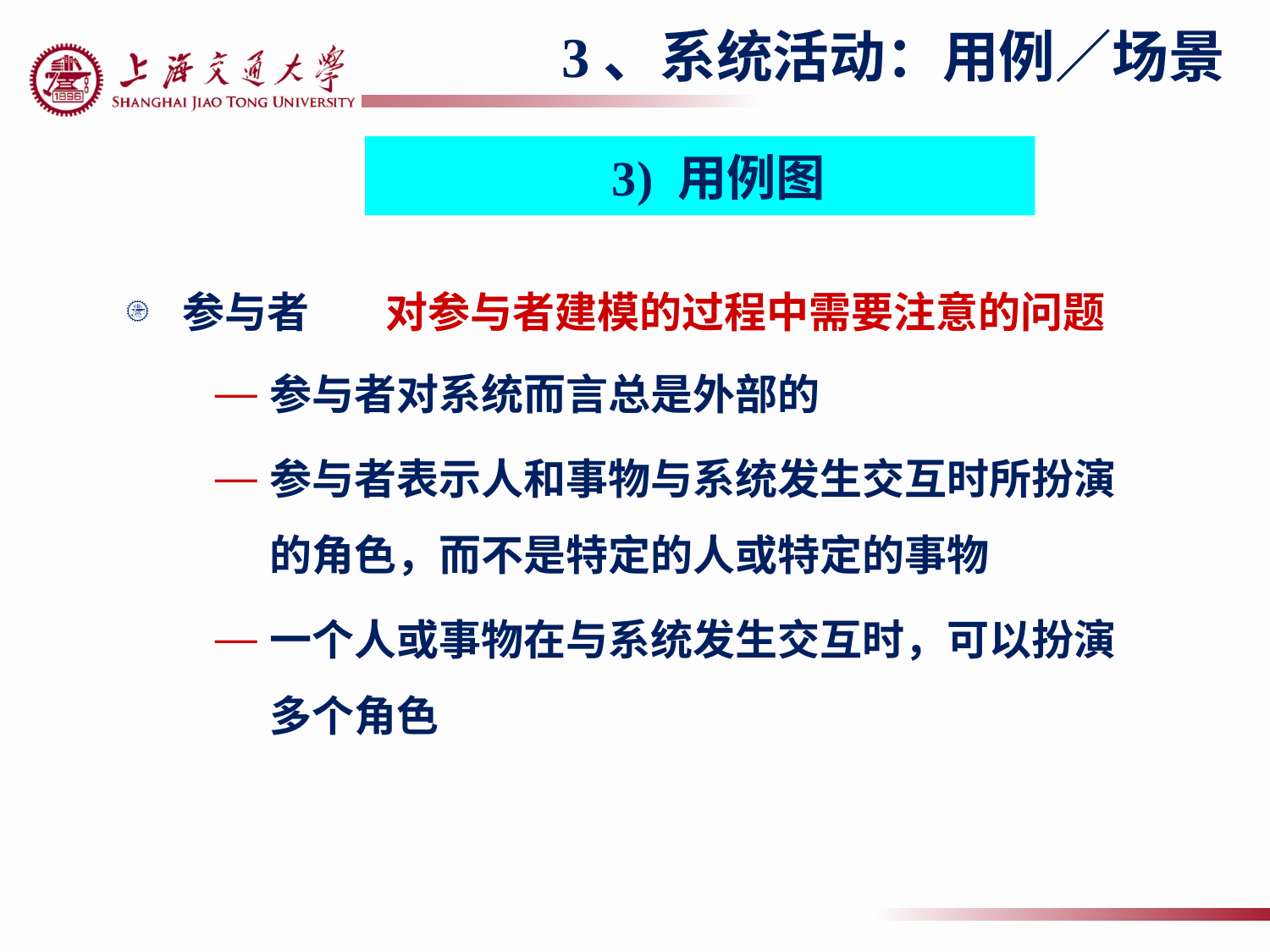

3、系统活动：用例／场景
3) 用例图
# 参与者        对参与者建模的过程中需要注意的问题
参与者对系统而言总是外部的
参与者表示人和事物与系统发生交互时所扮演的角色，而不是特定的人或特定的事物
一个人或事物在与系统发生交互时，可以扮演多个角色